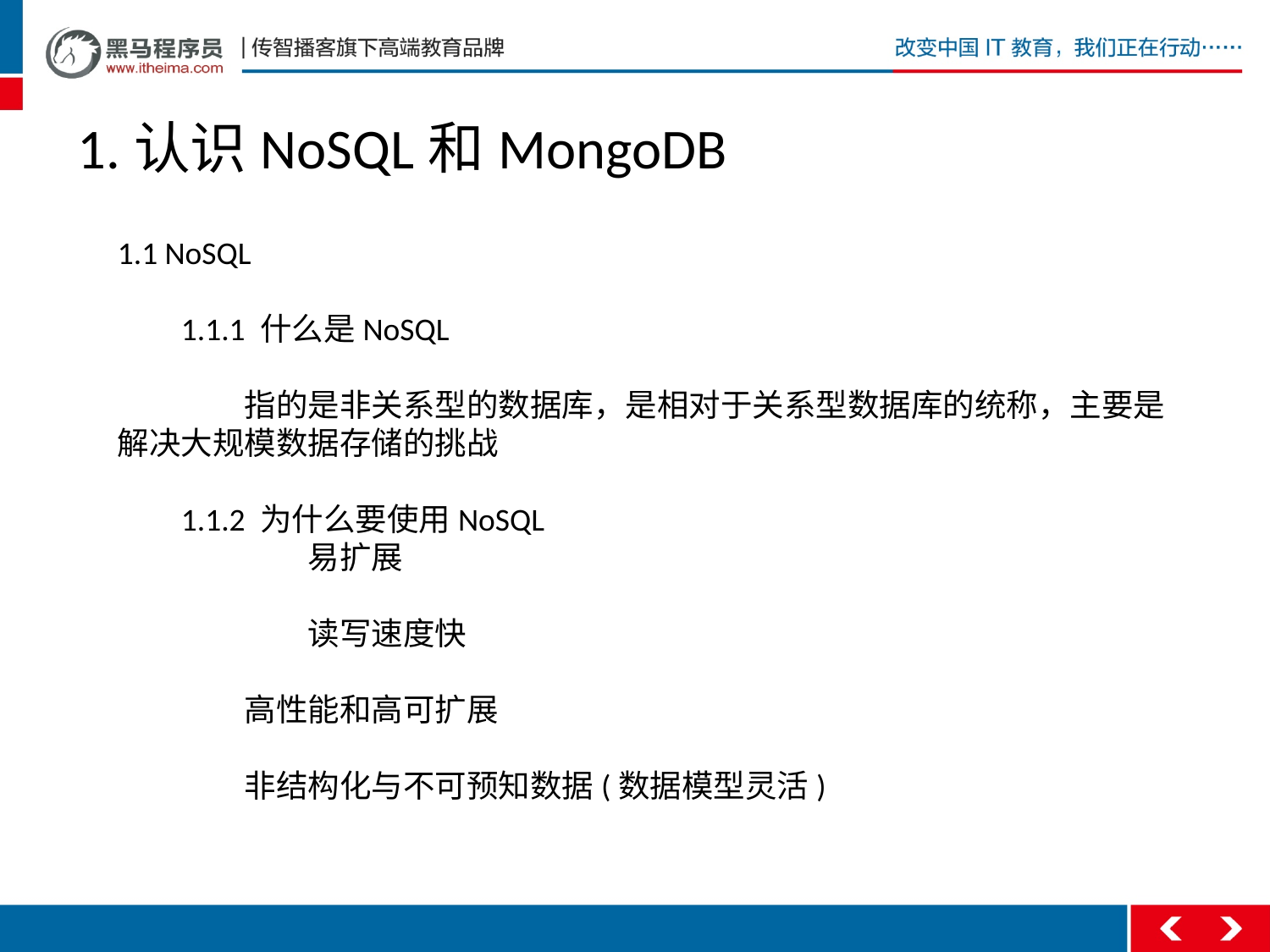

# 1.认识NoSQL和MongoDB
1.1 NoSQL

1.1.1 什么是NoSQL

	指的是非关系型的数据库，是相对于关系型数据库的统称，主要是解决大规模数据存储的挑战

1.1.2 为什么要使用NoSQL
	易扩展

	读写速度快

	高性能和高可扩展

	非结构化与不可预知数据(数据模型灵活)